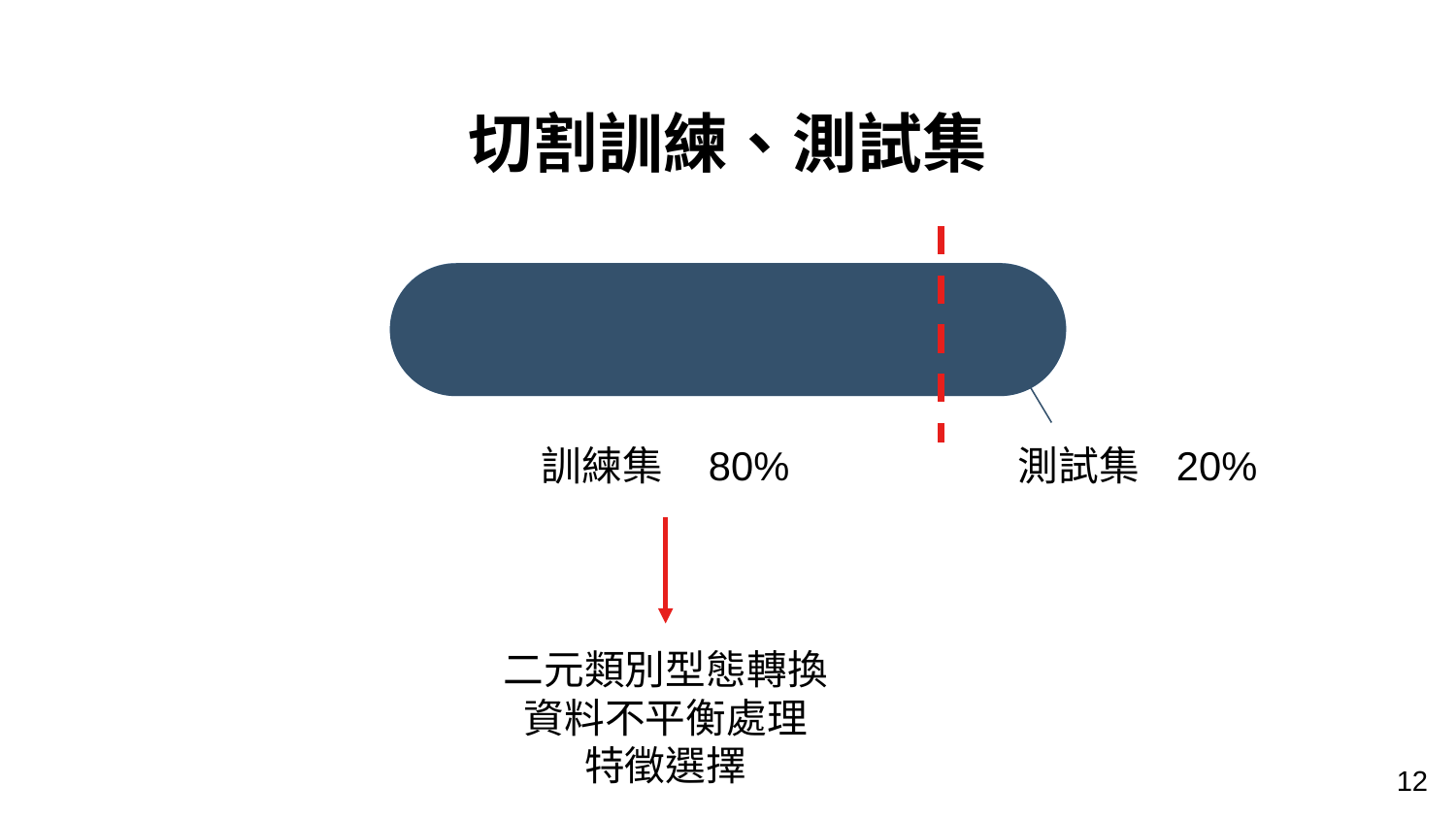

切割訓練、測試集

測試集   20%
訓練集    80%
二元類別型態轉換
資料不平衡處理
特徵選擇
12